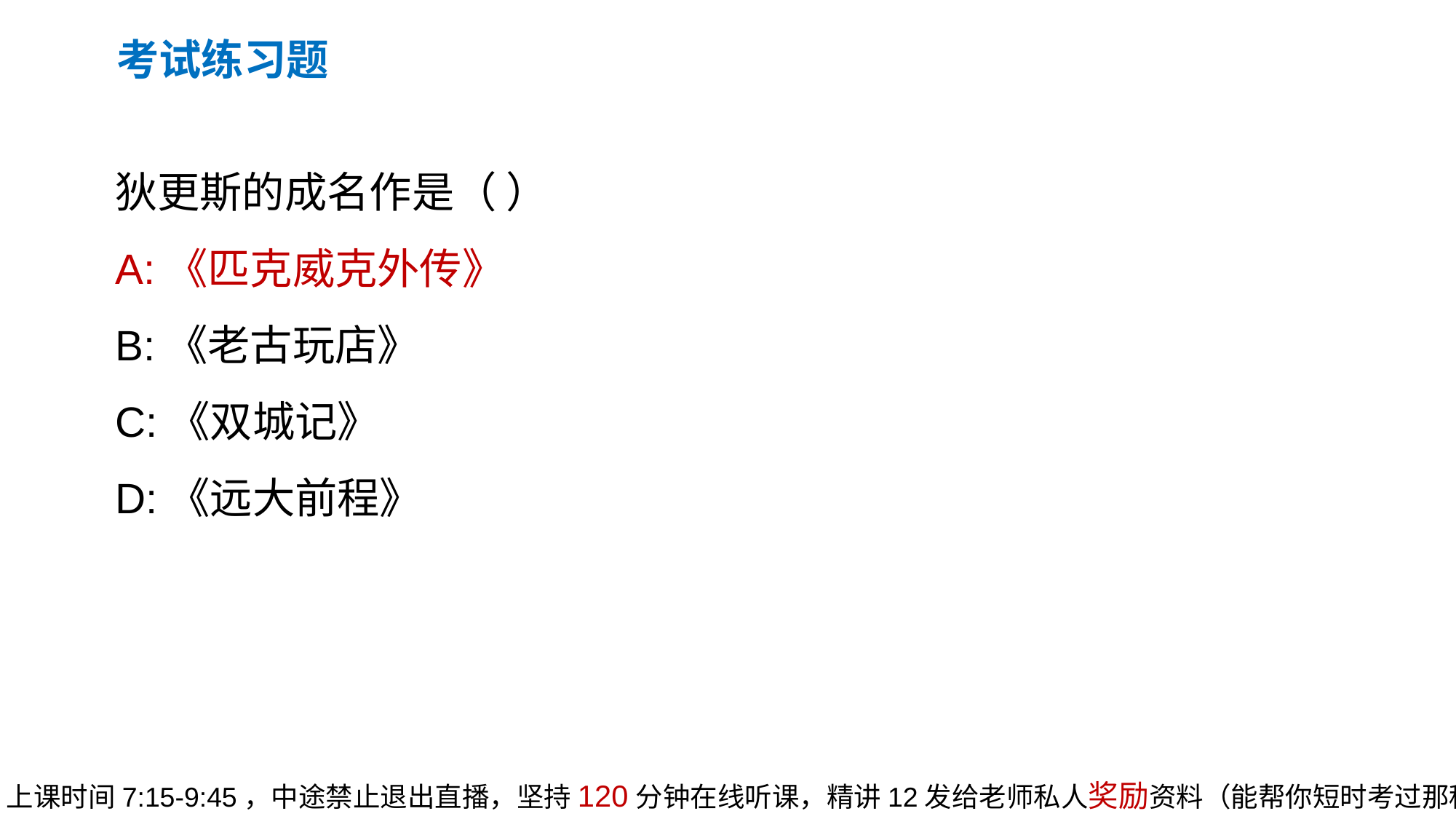

考试练习题
狄更斯的成名作是（ ）
A:《匹克威克外传》
B:《老古玩店》
C:《双城记》
D:《远大前程》